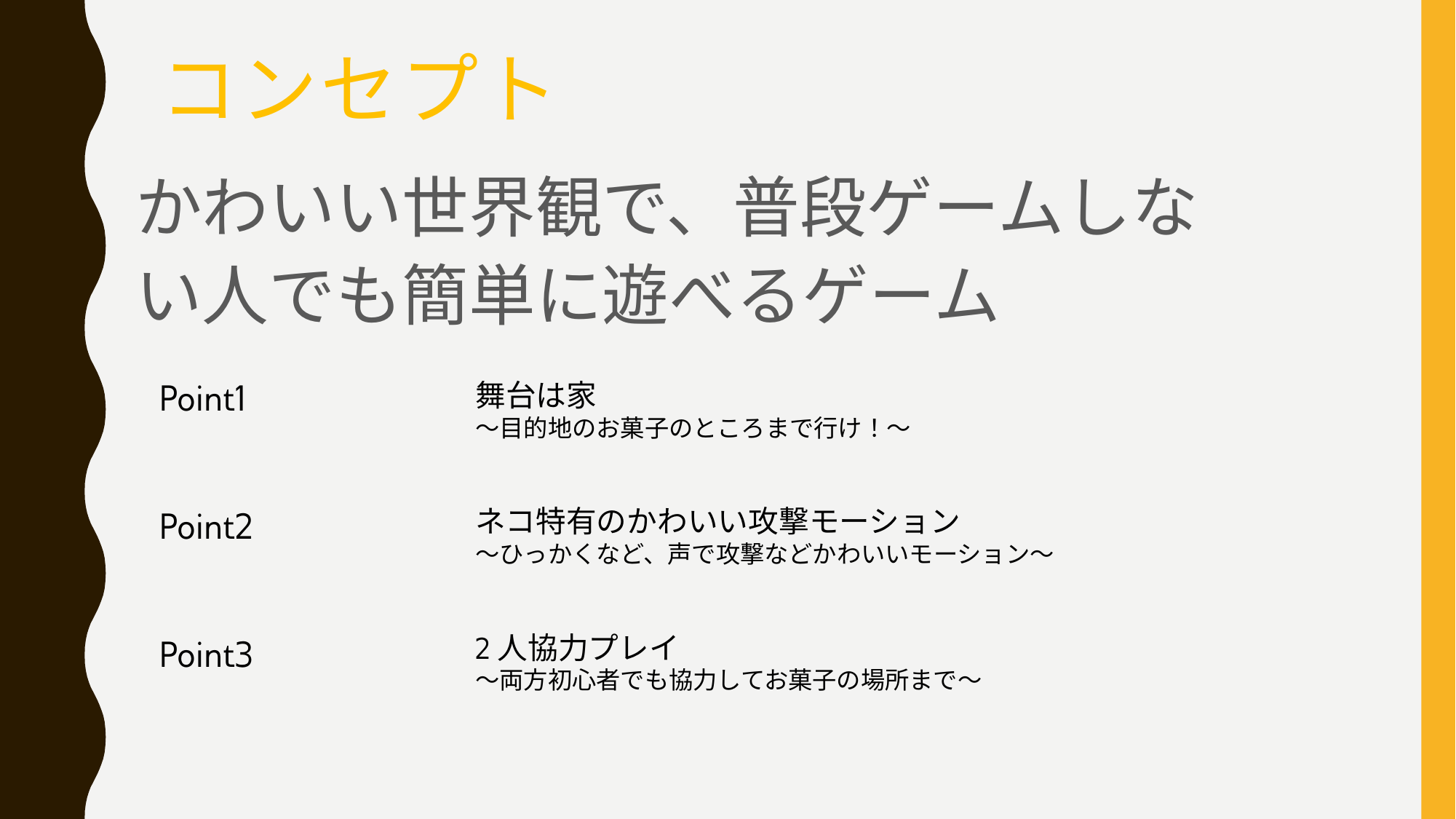

# コンセプト
かわいい世界観で、普段ゲームしない人でも簡単に遊べるゲーム
Point1
舞台は家
～目的地のお菓子のところまで行け！～
Point2
ネコ特有のかわいい攻撃モーション
～ひっかくなど、声で攻撃などかわいいモーション～
2人協力プレイ
～両方初心者でも協力してお菓子の場所まで～
Point3